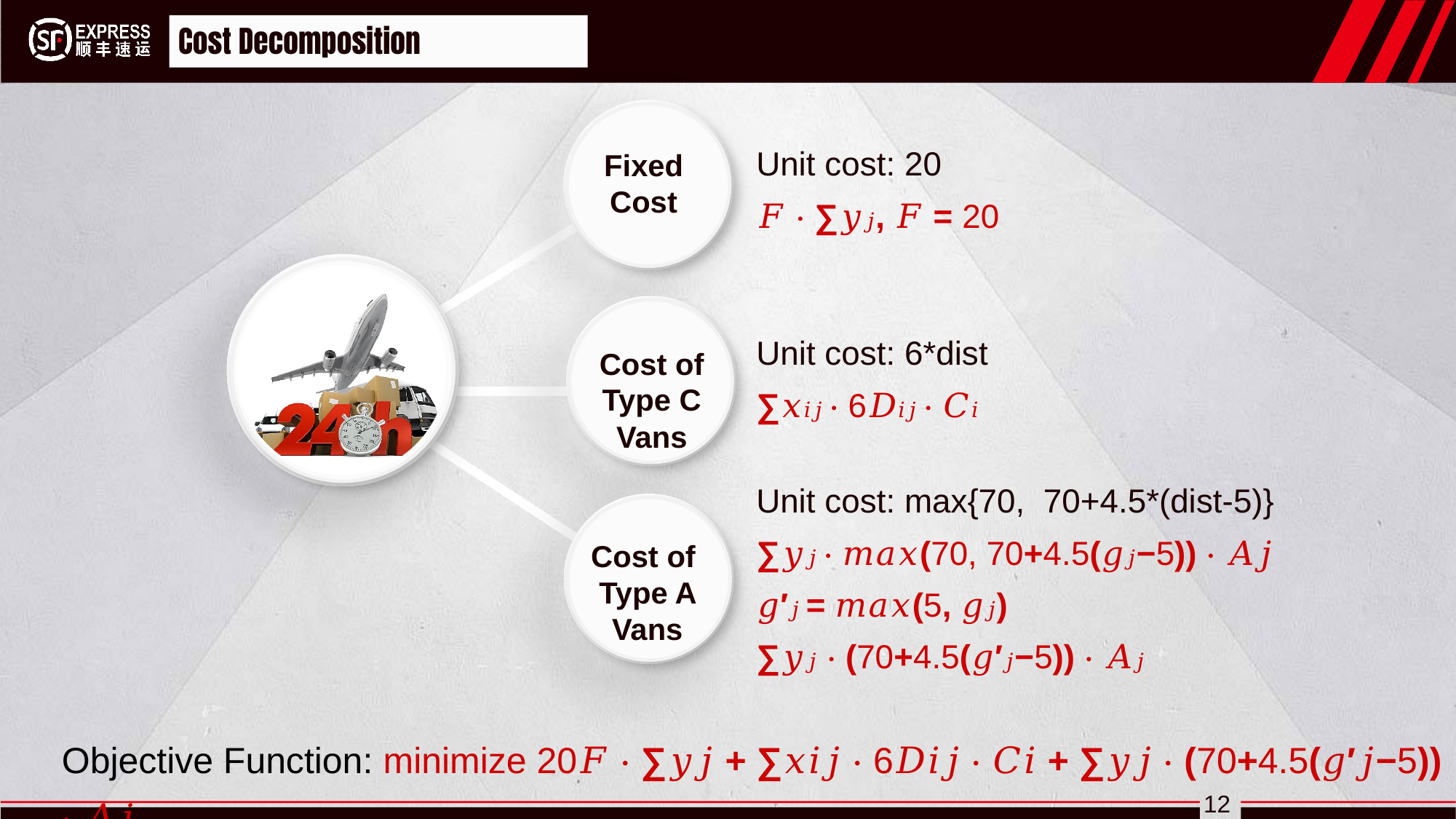

Cost Decomposition

Fixed
Cost
Unit cost: 20
𝐹 ⋅ ∑𝑦𝑗, 𝐹 = 20

Cost of Type C Vans
Unit cost: 6*dist
∑𝑥𝑖𝑗 ⋅ 6𝐷𝑖𝑗 ⋅ 𝐶𝑖
Unit cost: max{70,  70+4.5*(dist-5)}
∑𝑦𝑗 ⋅ 𝑚𝑎𝑥(70, 70+4.5(𝑔𝑗−5)) ⋅ 𝐴𝑗
𝑔′𝑗 = 𝑚𝑎𝑥(5, 𝑔𝑗)
∑𝑦𝑗 ⋅ (70+4.5(𝑔′𝑗−5)) ⋅ 𝐴𝑗

Cost of
Type A Vans
Objective Function: minimize 20𝐹 ⋅ ∑𝑦𝑗 + ∑𝑥𝑖𝑗 ⋅ 6𝐷𝑖𝑗 ⋅ 𝐶𝑖 + ∑𝑦𝑗 ⋅ (70+4.5(𝑔′𝑗−5)) ⋅ 𝐴𝑗
延时符